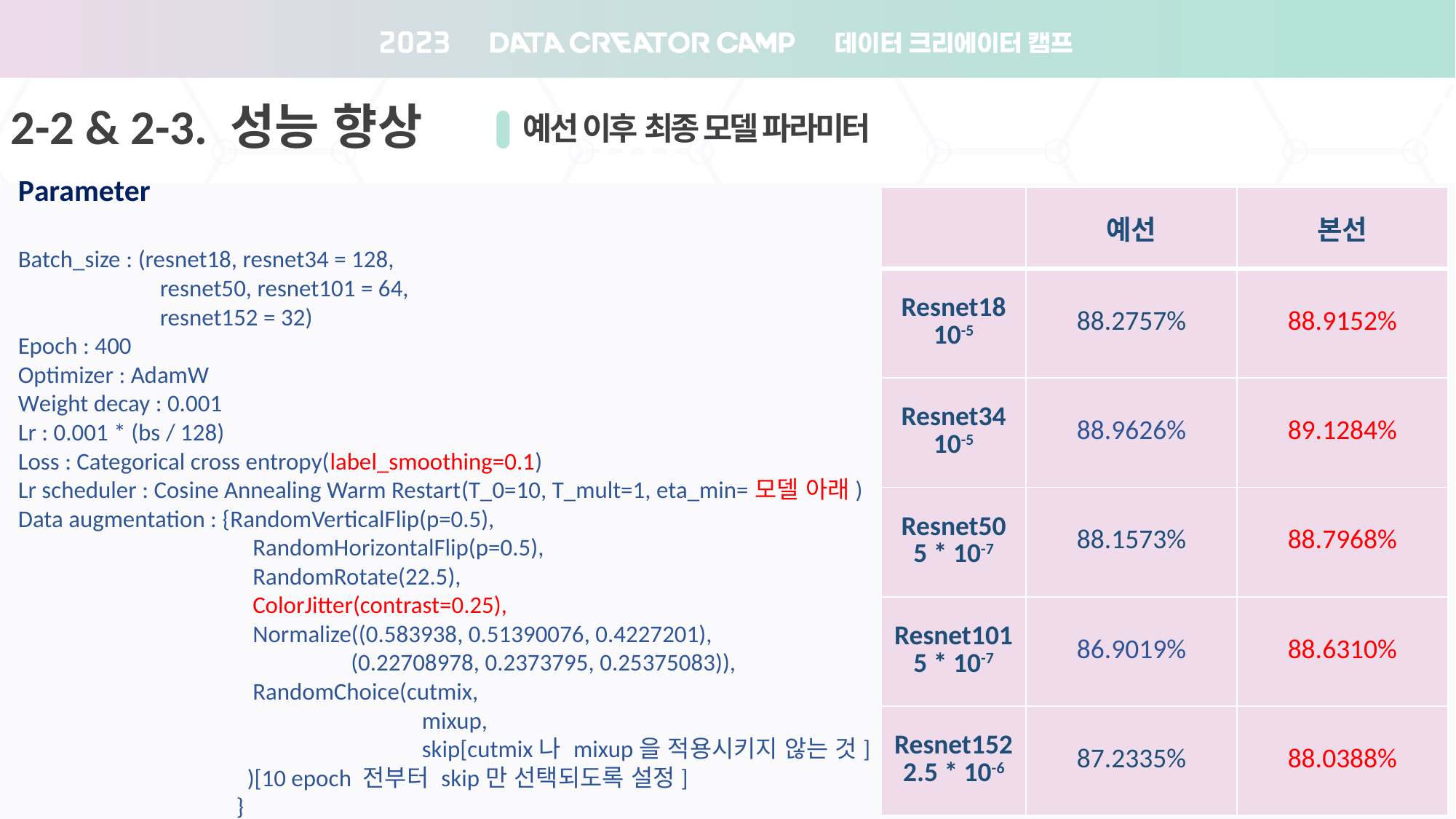

2-2 & 2-3. 성능 향상
예선 이후 최종 모델 파라미터

Parameter

Batch_size : (resnet18, resnet34 = 128,
	      resnet50, resnet101 = 64,
	      resnet152 = 32)
Epoch : 400
Optimizer : AdamW
Weight decay : 0.001
Lr : 0.001 * (bs / 128)
Loss : Categorical cross entropy(label_smoothing=0.1)
Lr scheduler : Cosine Annealing Warm Restart(T_0=10, T_mult=1, eta_min=모델 아래)
Data augmentation : {RandomVerticalFlip(p=0.5),
		   RandomHorizontalFlip(p=0.5),
		   RandomRotate(22.5),
		   ColorJitter(contrast=0.25),
		   Normalize((0.583938, 0.51390076, 0.4227201),
			 (0.22708978, 0.2373795, 0.25375083)),
		   RandomChoice(cutmix,
		   	              mixup,
			              skip[cutmix나 mixup을 적용시키지 않는 것]
		  )[10 epoch 전부터 skip만 선택되도록 설정]
		}
|  | 예선 | 본선 |
| --- | --- | --- |
| Resnet18 10-5 | 88.2757% | 88.9152% |
| Resnet34 10-5 | 88.9626% | 89.1284% |
| Resnet50 5 \* 10-7 | 88.1573% | 88.7968% |
| Resnet101 5 \* 10-7 | 86.9019% | 88.6310% |
| Resnet152 2.5 \* 10-6 | 87.2335% | 88.0388% |
20